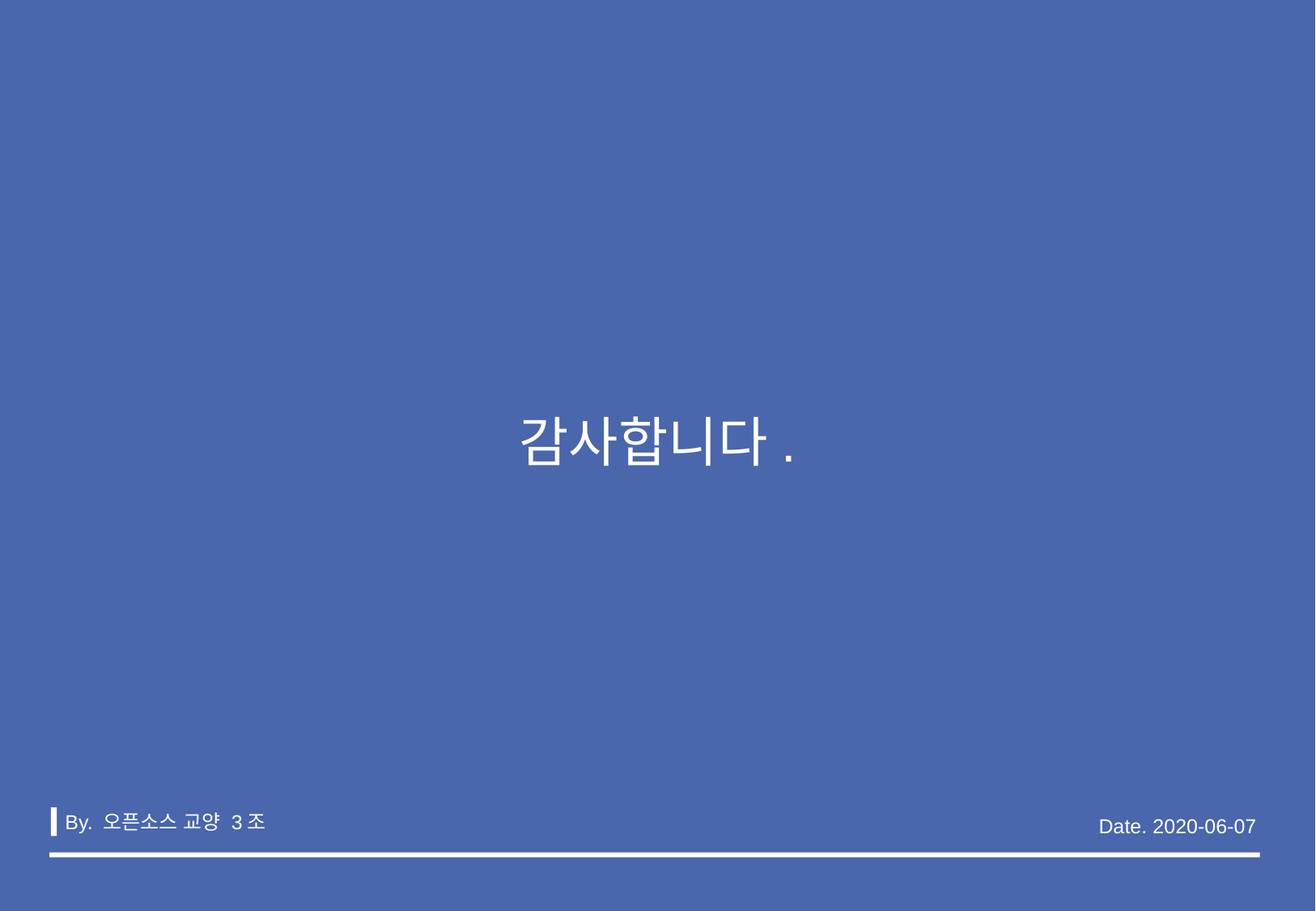

감사합니다.
By. 오픈소스 교양 3조

Date. 2020-06-07